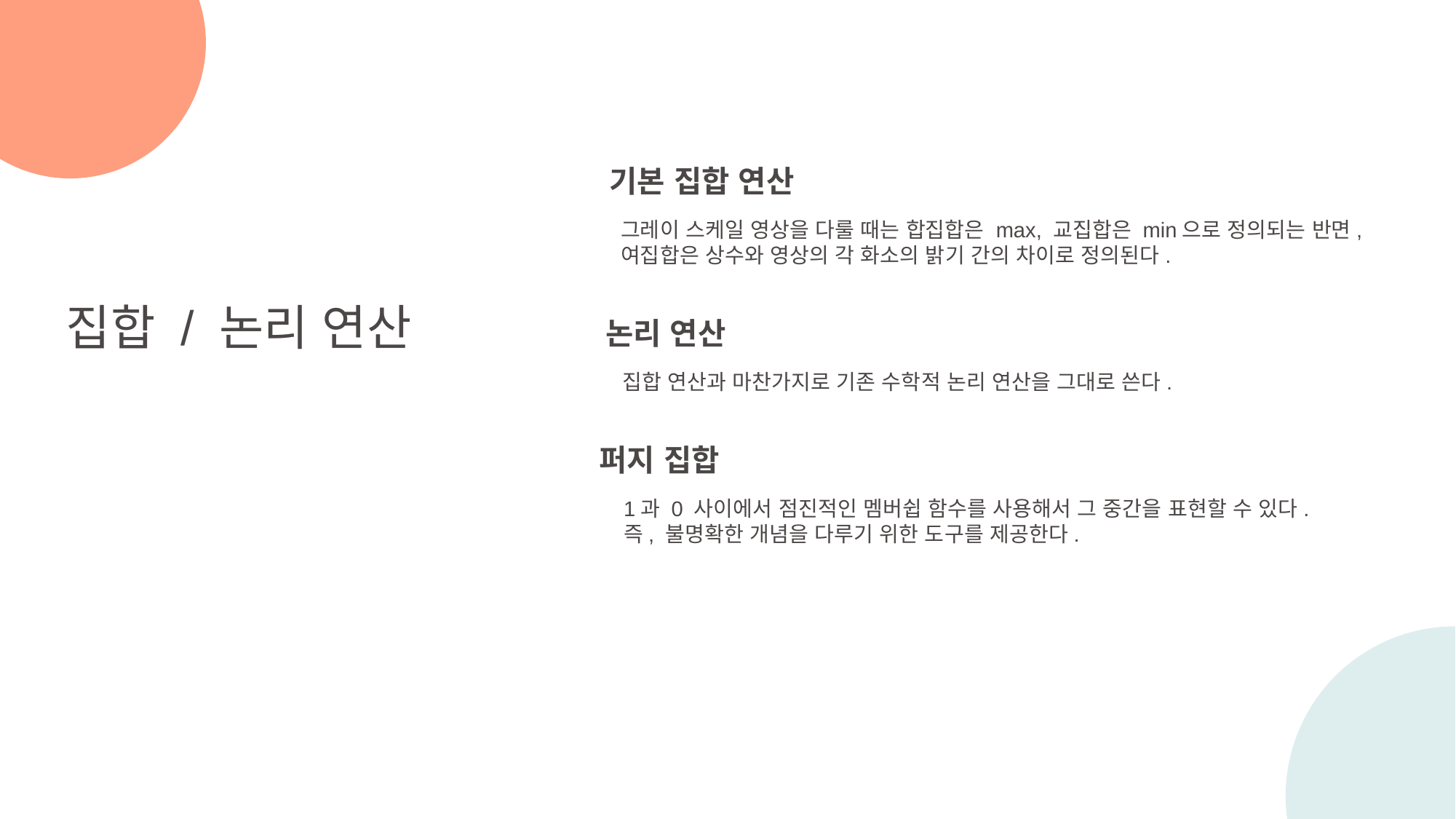

기본 집합 연산
그레이 스케일 영상을 다룰 때는 합집합은 max, 교집합은 min으로 정의되는 반면,
여집합은 상수와 영상의 각 화소의 밝기 간의 차이로 정의된다.
집합 / 논리 연산
논리 연산
집합 연산과 마찬가지로 기존 수학적 논리 연산을 그대로 쓴다.
퍼지 집합
1과 0 사이에서 점진적인 멤버쉽 함수를 사용해서 그 중간을 표현할 수 있다.
즉, 불명확한 개념을 다루기 위한 도구를 제공한다.